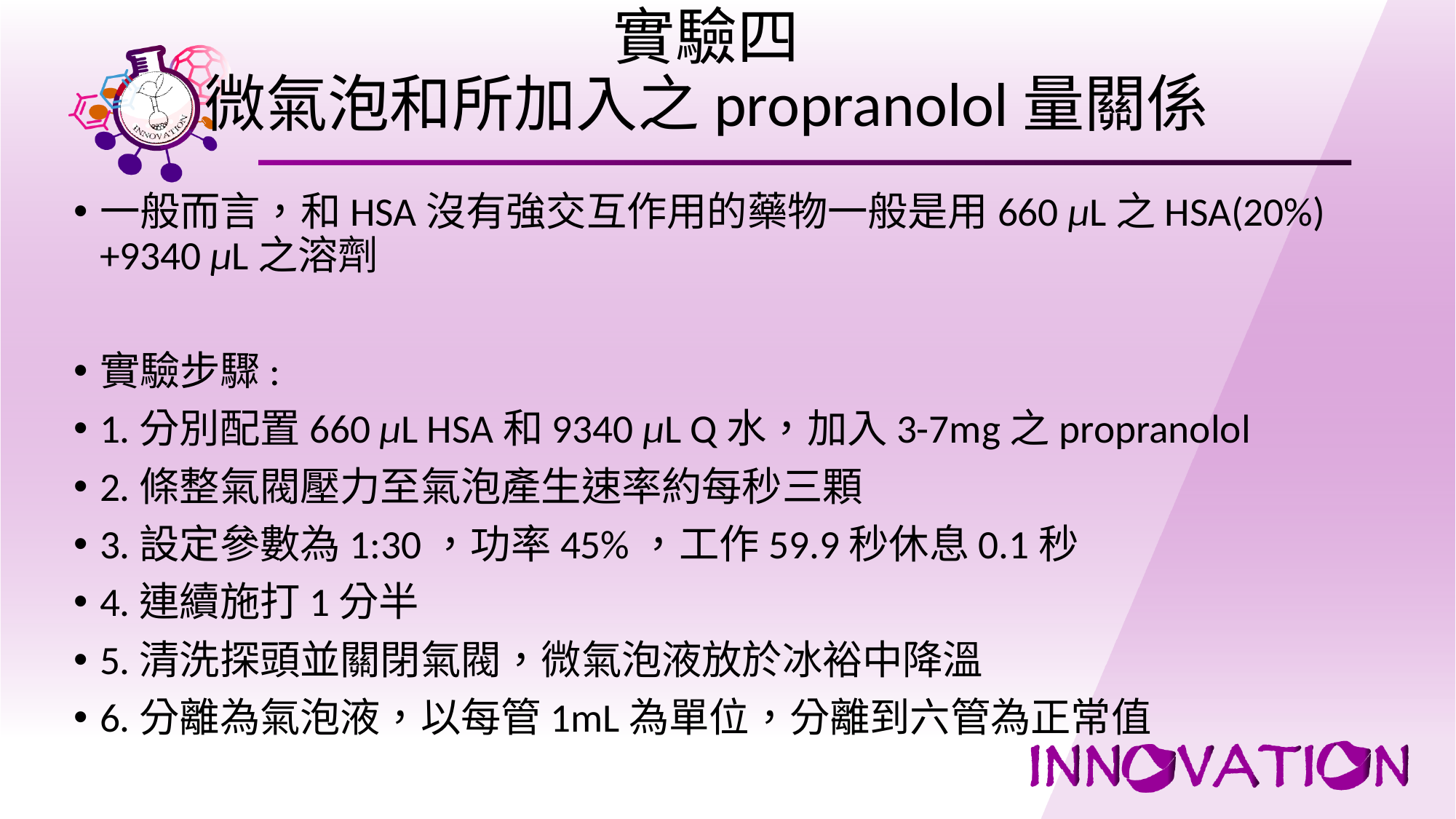

# 實驗四 微氣泡和所加入之propranolol量關係
一般而言，和HSA沒有強交互作用的藥物一般是用660 µL之HSA(20%)+9340 µL之溶劑

實驗步驟:
1.分別配置660 µL HSA和9340 µL Q水，加入3-7mg之propranolol
2.條整氣閥壓力至氣泡產生速率約每秒三顆
3.設定參數為1:30，功率45%，工作59.9秒休息0.1秒
4.連續施打1分半
5.清洗探頭並關閉氣閥，微氣泡液放於冰裕中降溫
6.分離為氣泡液，以每管1mL為單位，分離到六管為正常值